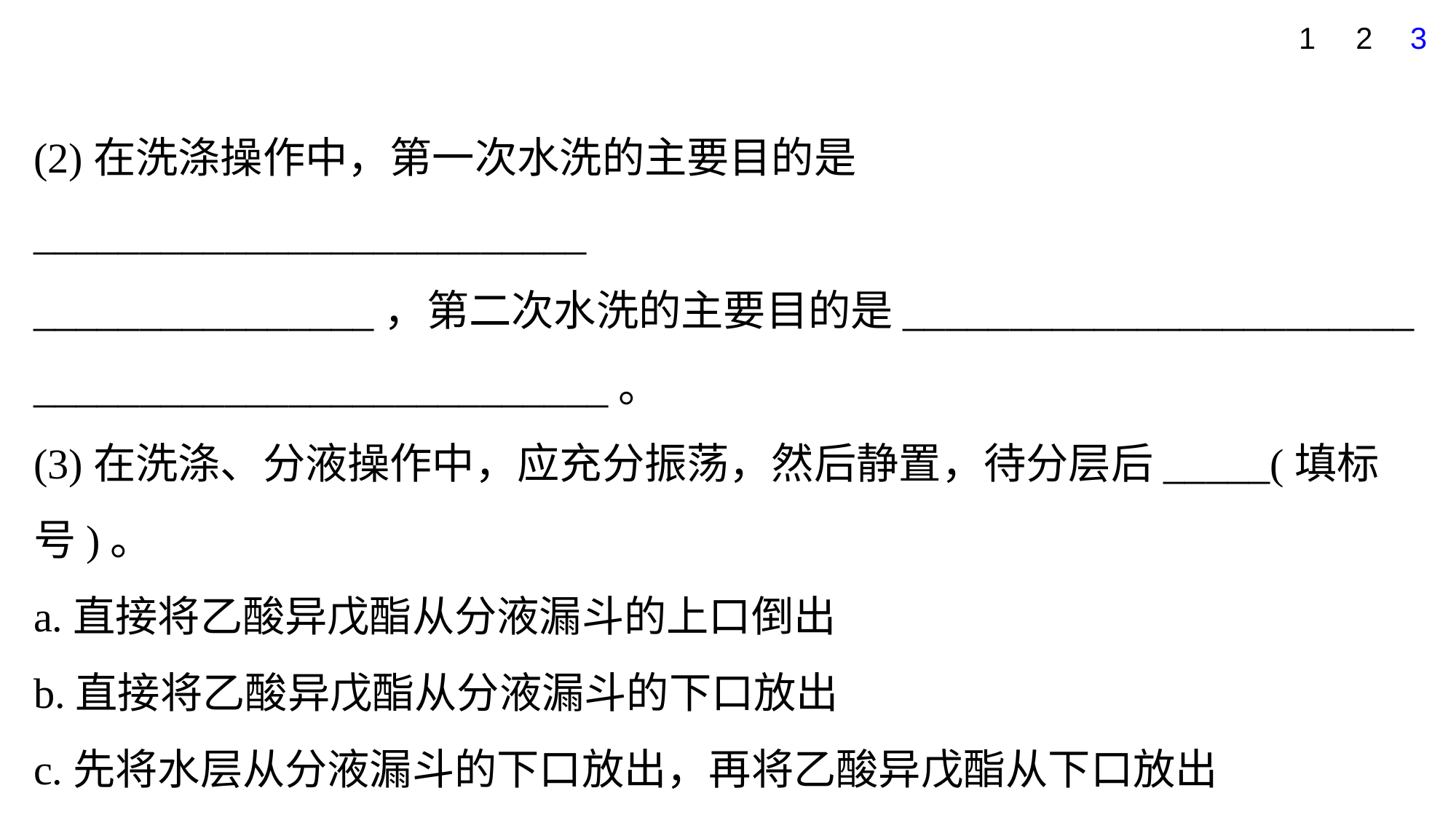

1
2
3
(2)在洗涤操作中，第一次水洗的主要目的是__________________________
________________，第二次水洗的主要目的是________________________
___________________________。
(3)在洗涤、分液操作中，应充分振荡，然后静置，待分层后_____(填标号)。
a.直接将乙酸异戊酯从分液漏斗的上口倒出
b.直接将乙酸异戊酯从分液漏斗的下口放出
c.先将水层从分液漏斗的下口放出，再将乙酸异戊酯从下口放出
d.先将水层从分液漏斗的下口放出，再将乙酸异戊酯从上口倒出